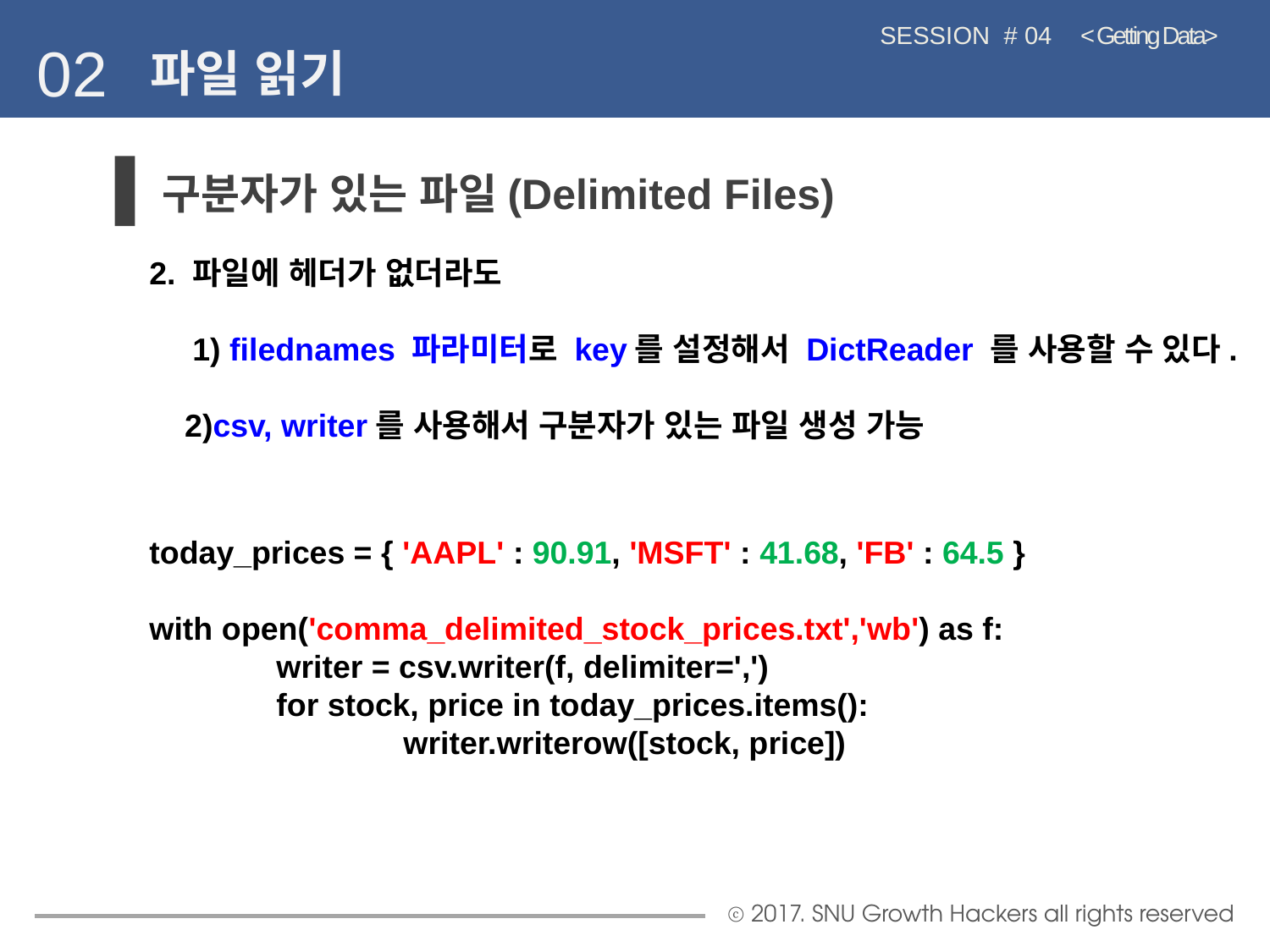

SESSION  # 04    < Getting Data>
02
파일 읽기

구분자가 있는 파일(Delimited Files)
2. 파일에 헤더가 없더라도
    1) filednames 파라미터로 key를 설정해서 DictReader 를 사용할 수 있다.
    2)csv, writer를 사용해서 구분자가 있는 파일 생성 가능

today_prices = { 'AAPL' : 90.91, 'MSFT' : 41.68, 'FB' : 64.5 }
with open('comma_delimited_stock_prices.txt','wb') as f:
	writer = csv.writer(f, delimiter=',')
	for stock, price in today_prices.items():
		writer.writerow([stock, price])

ⓒ 2017. SNU Growth Hackers all rights reserved